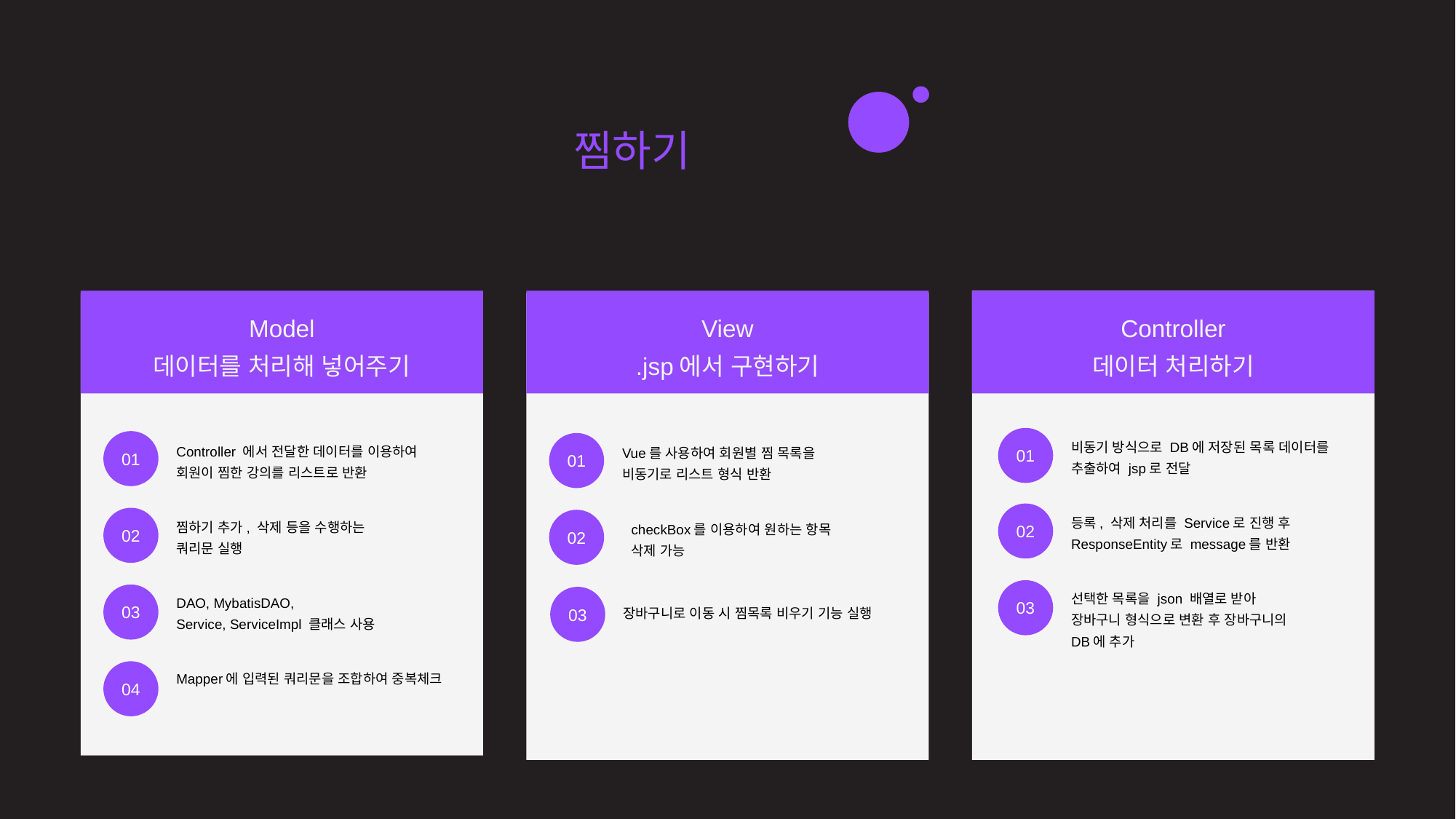

26 / 60
eduZino - 김나연

찜하기 기능 구현
[WishList.jsp]

Model
데이터를 처리해 넣어주기
View
.jsp에서 구현하기
Controller
데이터 처리하기
01
01
01
비동기 방식으로 DB에 저장된 목록 데이터를
추출하여 jsp로 전달
Controller 에서 전달한 데이터를 이용하여
회원이 찜한 강의를 리스트로 반환
Vue를 사용하여 회원별 찜 목록을
비동기로 리스트 형식 반환
02
02
등록, 삭제 처리를 Service로 진행 후
ResponseEntity로 message를 반환
02
찜하기 추가, 삭제 등을 수행하는
쿼리문 실행
checkBox를 이용하여 원하는 항목
삭제 가능
03
03
선택한 목록을 json 배열로 받아
장바구니 형식으로 변환 후 장바구니의
DB에 추가
03
DAO, MybatisDAO,
Service, ServiceImpl 클래스 사용
장바구니로 이동 시 찜목록 비우기 기능 실행
04
Mapper에 입력된 쿼리문을 조합하여 중복체크